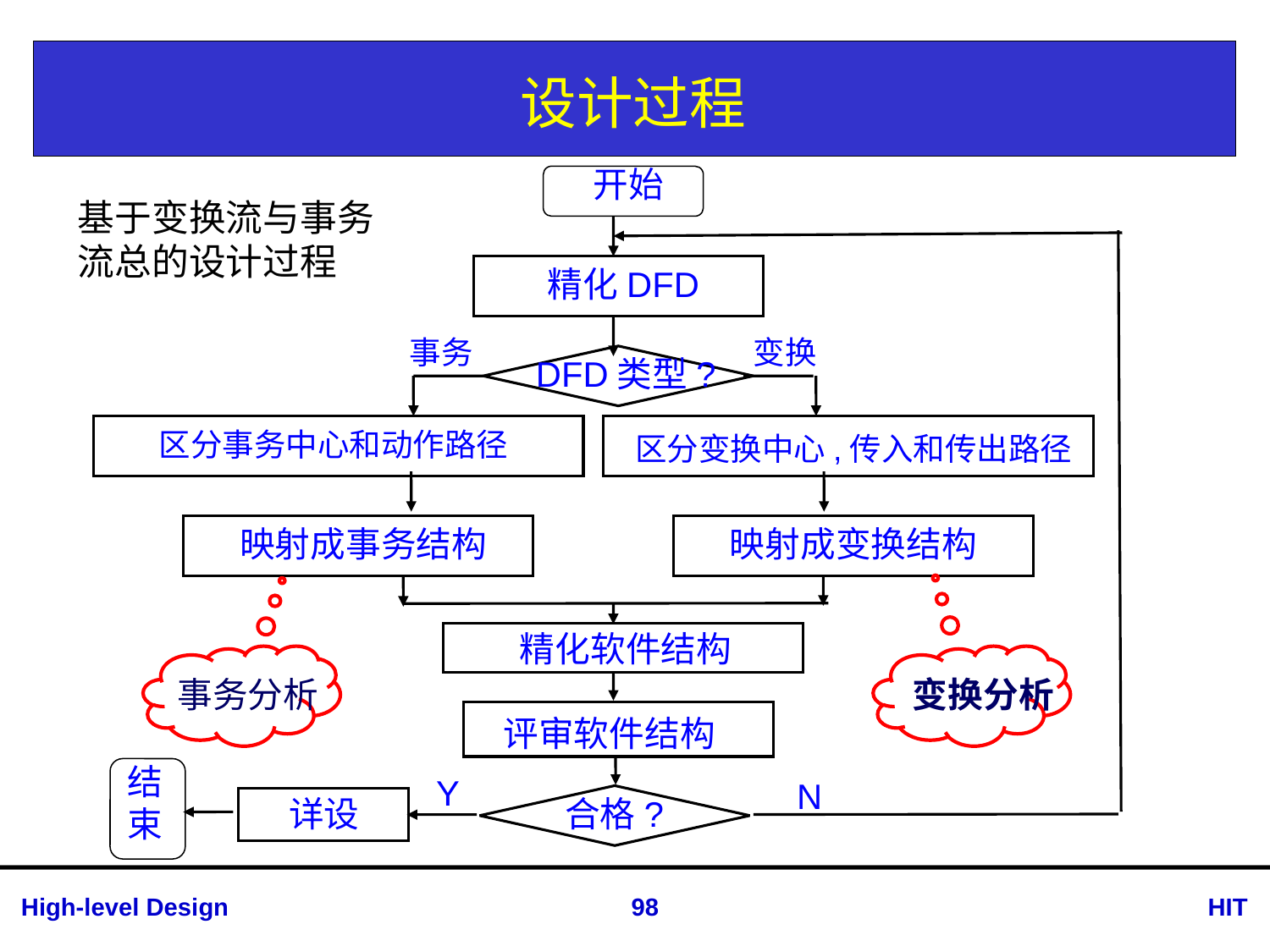

# 设计过程
开始

基于变换流与事务流总的设计过程

精化DFD

事务
变换
DFD类型?

区分事务中心和动作路径
区分变换中心,传入和传出路径

映射成事务结构

映射成变换结构

精化软件结构

事务分析
变换分析

评审软件结构
结
束

Y
N

详设
合格?